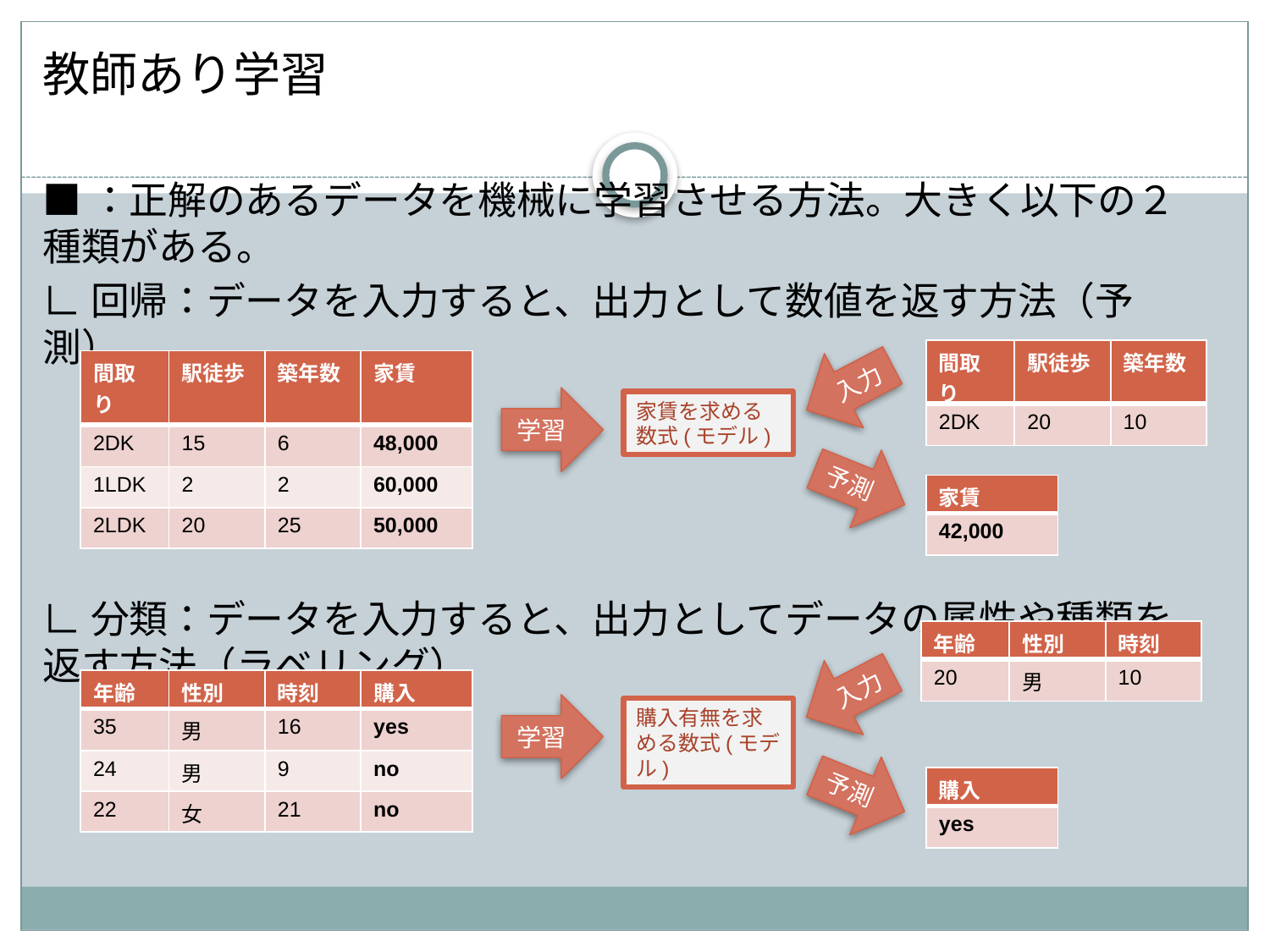

教師あり学習

■：正解のあるデータを機械に学習させる方法。大きく以下の２種類がある。
∟回帰：データを入力すると、出力として数値を返す方法（予測）

∟分類：データを入力すると、出力としてデータの属性や種類を返す方法（ラベリング）

| 間取り | 駅徒歩 | 築年数 |
| --- | --- | --- |
| 2DK | 20 | 10 |
入力
| 間取り | 駅徒歩 | 築年数 | 家賃 |
| --- | --- | --- | --- |
| 2DK | 15 | 6 | 48,000 |
| 1LDK | 2 | 2 | 60,000 |
| 2LDK | 20 | 25 | 50,000 |
学習
家賃を求める数式(モデル)
予測
| 家賃 |
| --- |
| 42,000 |
| 年齢 | 性別 | 時刻 |
| --- | --- | --- |
| 20 | 男 | 10 |
入力
| 年齢 | 性別 | 時刻 | 購入 |
| --- | --- | --- | --- |
| 35 | 男 | 16 | yes |
| 24 | 男 | 9 | no |
| 22 | 女 | 21 | no |
学習
購入有無を求める数式(モデル)
#
予測
| 購入 |
| --- |
| yes |